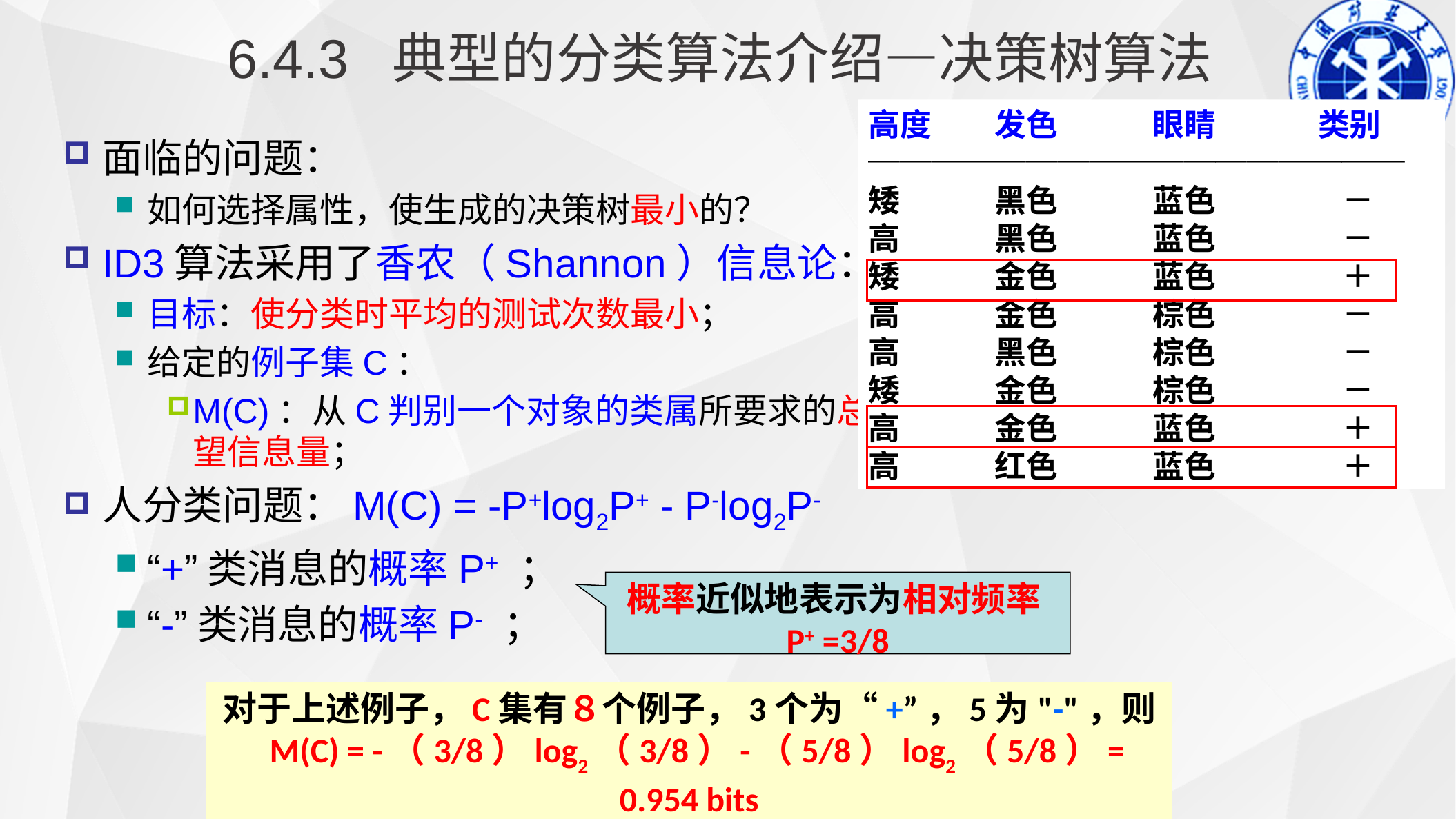

6.4.3  典型的分类算法介绍—决策树算法
高度　　发色　　　眼睛　 　　类别
─────────────────
矮　　　黑色　　　蓝色　　　　－
高　　　黑色　　　蓝色　　　　－
矮　　　金色　　　蓝色　　　　＋
高　　　金色　　　棕色　　　　－
高　　　黑色　　　棕色　　　　－
矮　　　金色　　　棕色　　　　－
高　　　金色　　　蓝色　　　　＋
高　　　红色　　　蓝色　　　　＋
面临的问题：
如何选择属性，使生成的决策树最小的？
ID3算法采用了香农（Shannon）信息论：
目标：使分类时平均的测试次数最小；
给定的例子集C：
M(C)：从C判别一个对象的类属所要求的总的期望信息量；
人分类问题：M(C) = -P+log2P+ - P-log2P-
“+”类消息的概率P+ ；
“-”类消息的概率P- ；

概率近似地表示为相对频率P+ =3/8
对于上述例子，C集有８个例子，3个为“+”，5为"-"，则
 M(C) = -（3/8）log2（3/8）-（5/8）log2（5/8）= 0.954 bits
122